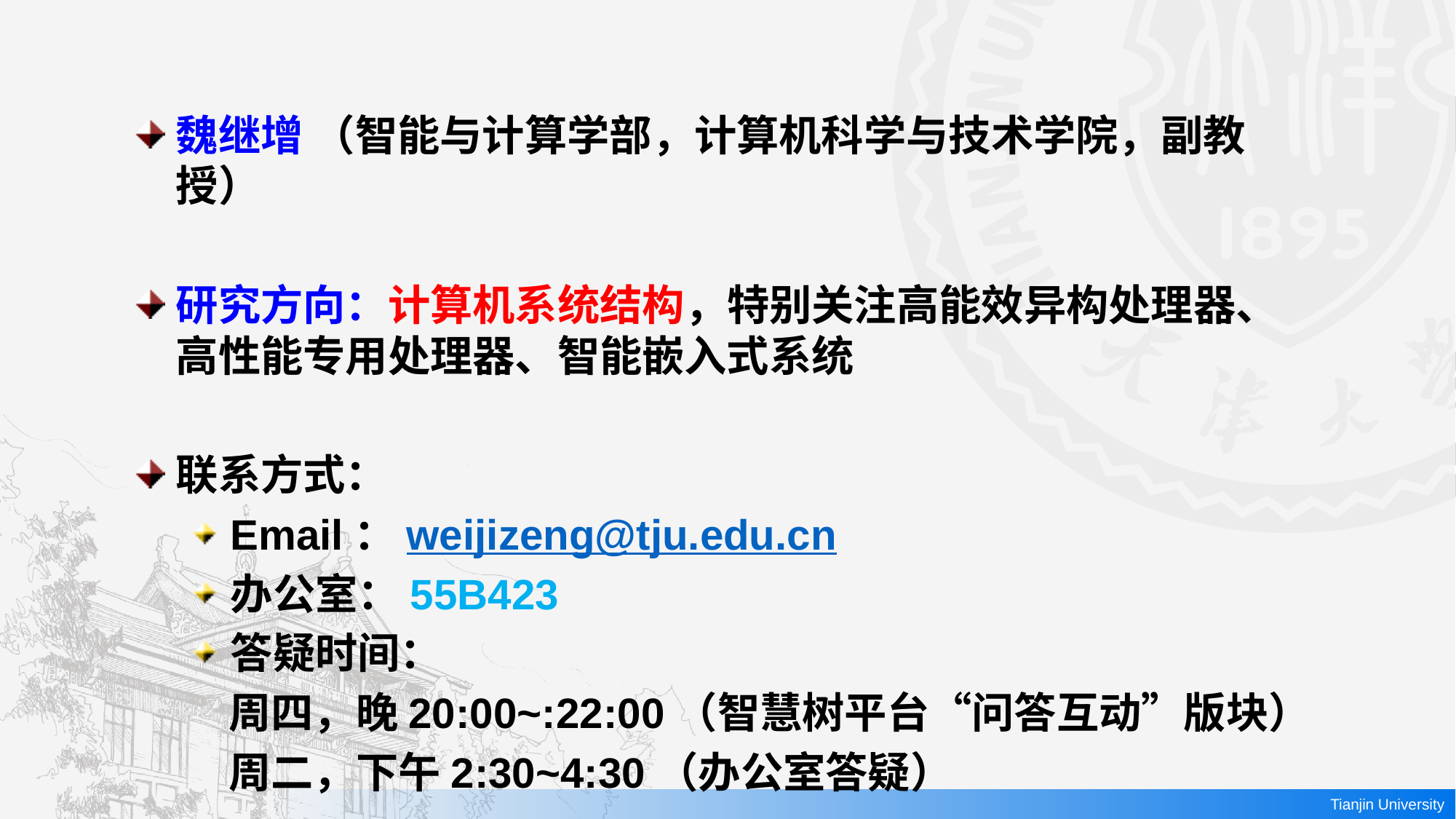

魏继增 （智能与计算学部，计算机科学与技术学院，副教授）

研究方向：计算机系统结构，特别关注高能效异构处理器、高性能专用处理器、智能嵌入式系统

联系方式：
Email：weijizeng@tju.edu.cn
办公室：55B423
答疑时间：
   周四，晚20:00~:22:00（智慧树平台“问答互动”版块）
   周二，下午2:30~4:30（办公室答疑）